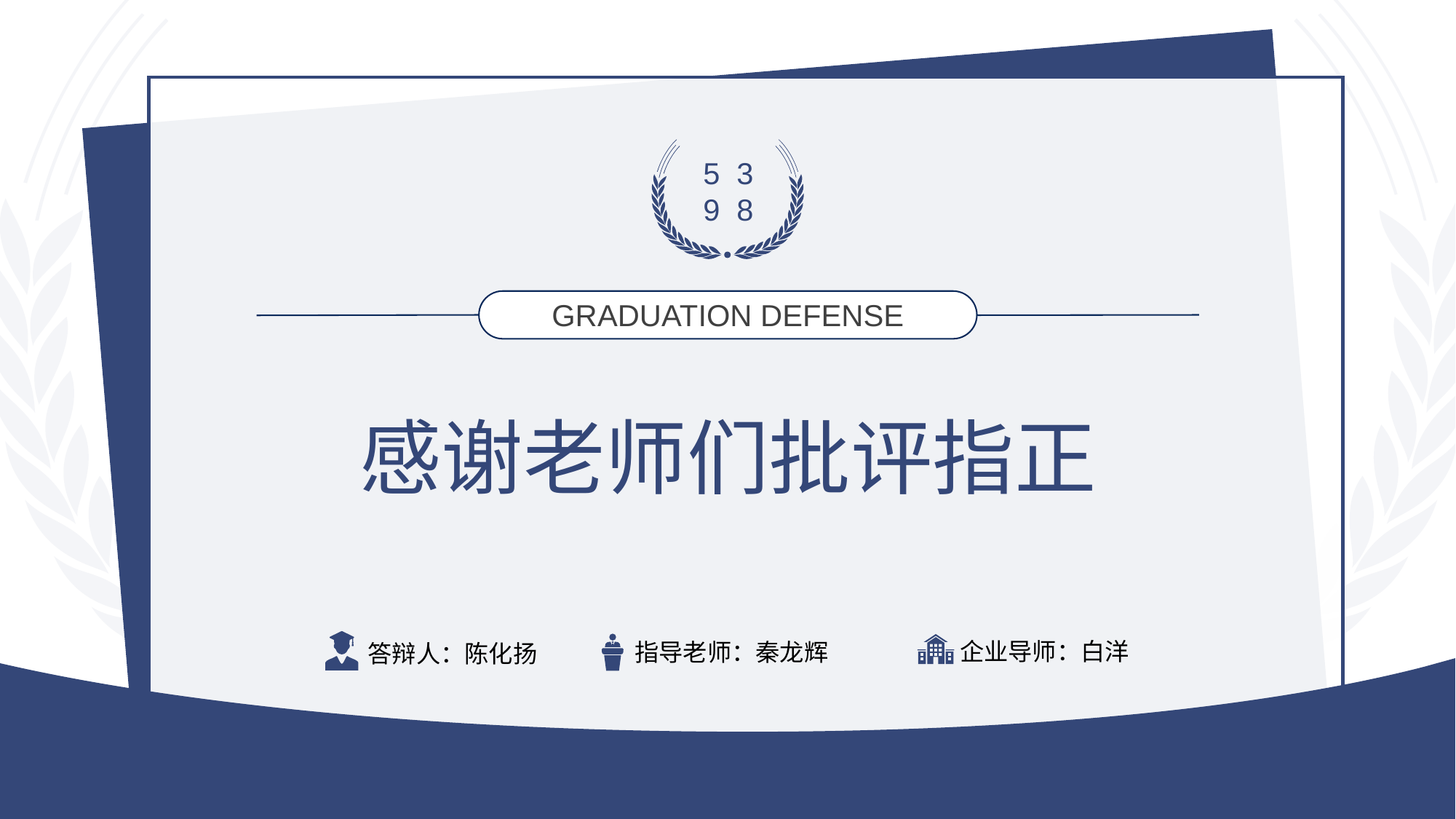

5  3
9  8

GRADUATION DEFENSE
感谢老师们批评指正

答辩人：陈化扬

企业导师：白洋

指导老师：秦龙辉